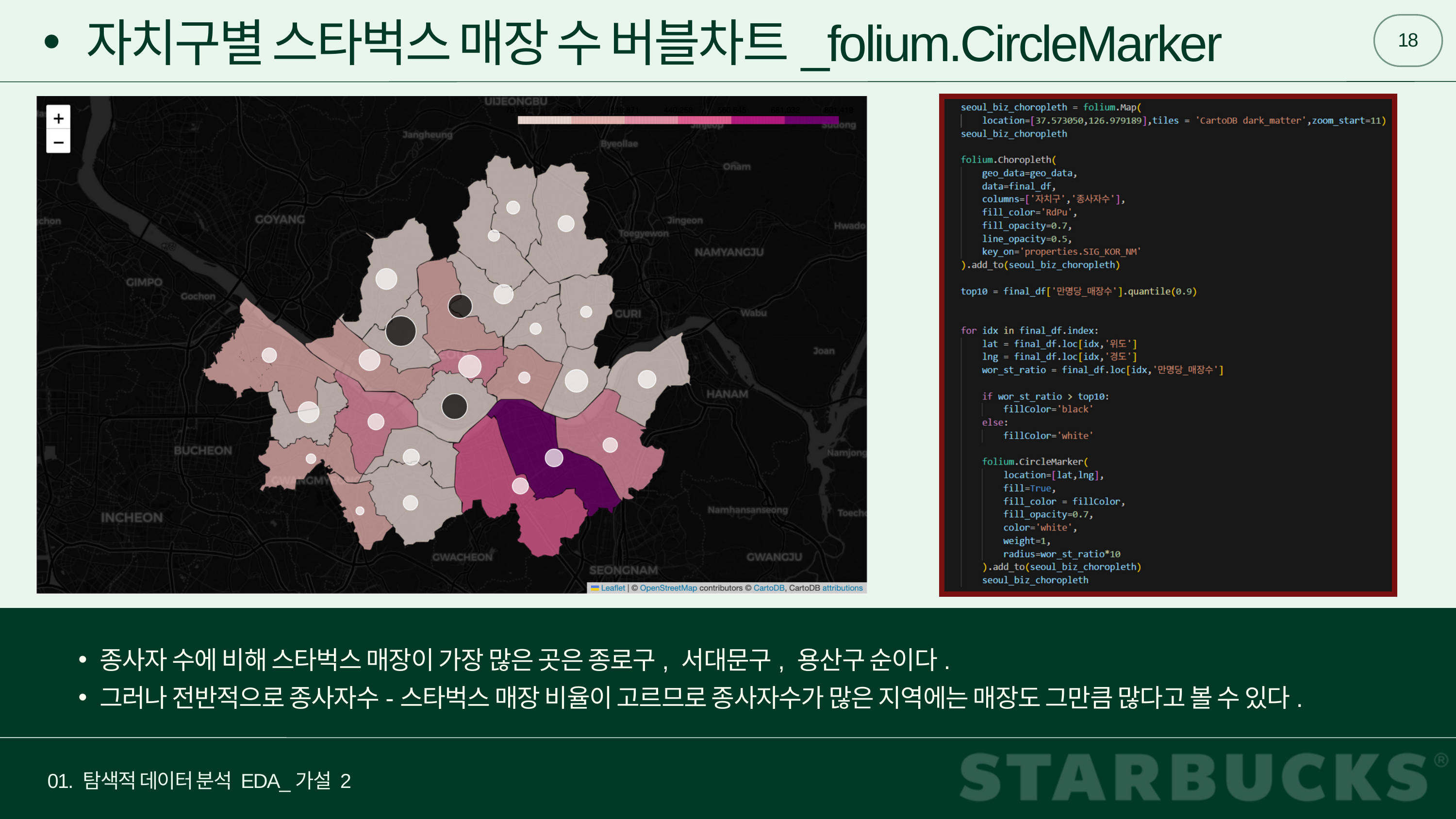

18
자치구별 스타벅스 매장 수 버블차트_folium.CircleMarker

종사자 수에 비해 스타벅스 매장이 가장 많은 곳은 종로구, 서대문구, 용산구 순이다.
그러나 전반적으로 종사자수-스타벅스 매장 비율이 고르므로 종사자수가 많은 지역에는 매장도 그만큼 많다고 볼 수 있다.

01. 탐색적 데이터 분석 EDA_가설 2